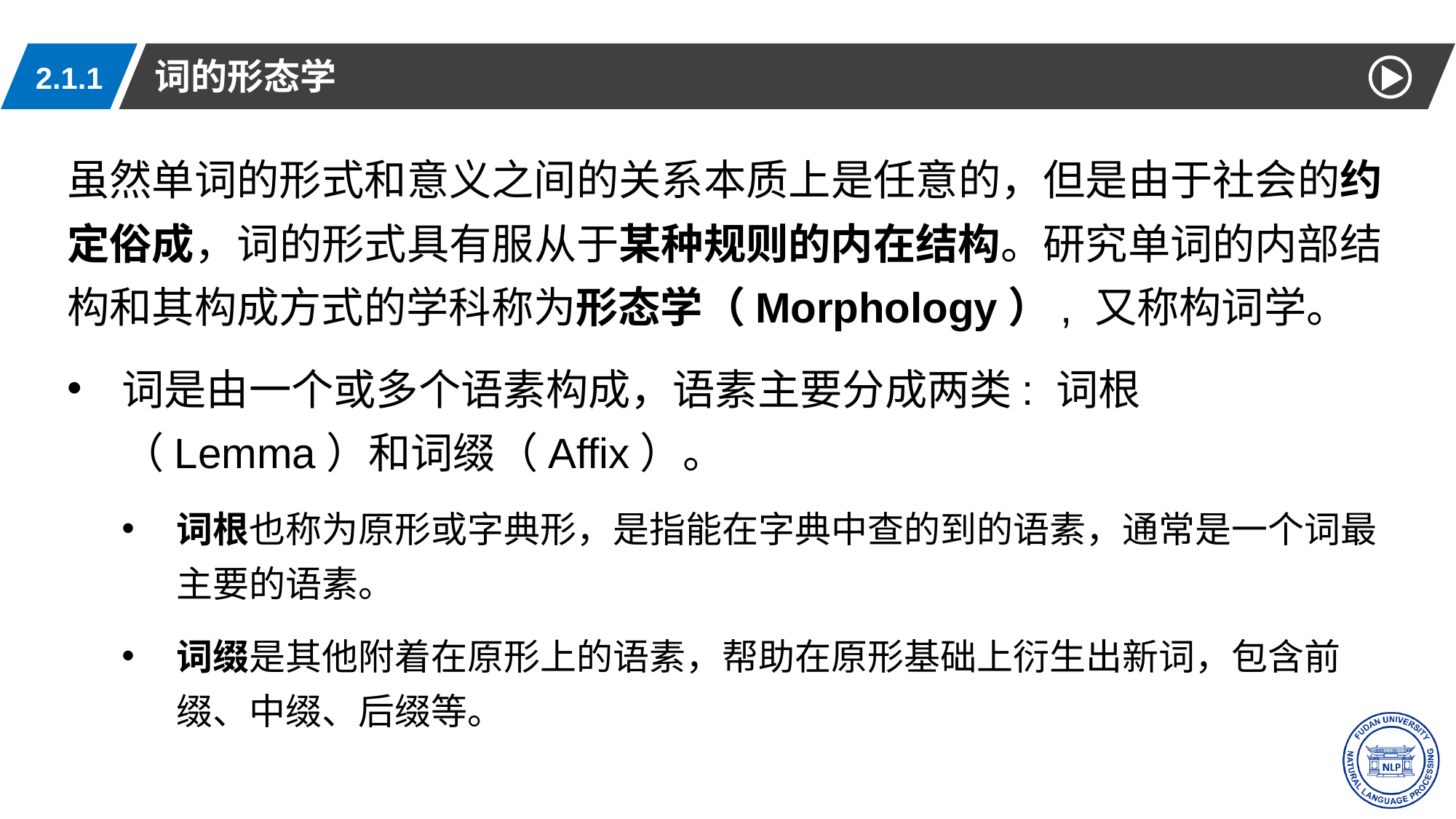

词的形态学
2.1.1

虽然单词的形式和意义之间的关系本质上是任意的，但是由于社会的约定俗成，词的形式具有服从于某种规则的内在结构。研究单词的内部结构和其构成方式的学科称为形态学（Morphology）, 又称构词学。
词是由一个或多个语素构成，语素主要分成两类: 词根（Lemma）和词缀（Affix）。
词根也称为原形或字典形，是指能在字典中查的到的语素，通常是一个词最主要的语素。
词缀是其他附着在原形上的语素，帮助在原形基础上衍生出新词，包含前缀、中缀、后缀等。
6